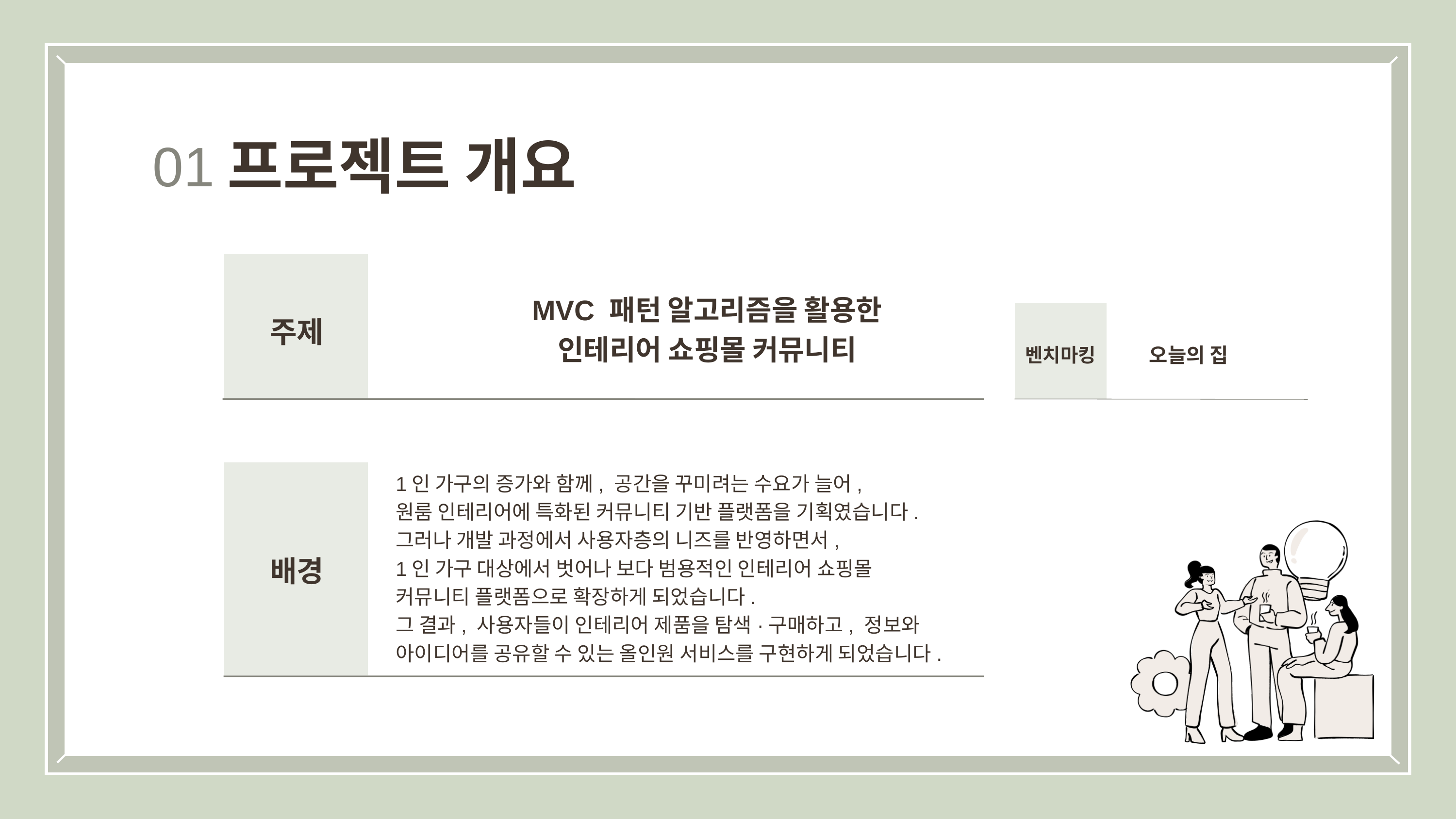

프로젝트 개요
01

MVC 패턴 알고리즘을 활용한
인테리어 쇼핑몰 커뮤니티

주제
오늘의 집
벤치마킹

1인 가구의 증가와 함께, 공간을 꾸미려는 수요가 늘어,
원룸 인테리어에 특화된 커뮤니티 기반 플랫폼을 기획였습니다.
그러나 개발 과정에서 사용자층의 니즈를 반영하면서,
1인 가구 대상에서 벗어나 보다 범용적인 인테리어 쇼핑몰
커뮤니티 플랫폼으로 확장하게 되었습니다.
그 결과, 사용자들이 인테리어 제품을 탐색·구매하고, 정보와 아이디어를 공유할 수 있는 올인원 서비스를 구현하게 되었습니다.

배경